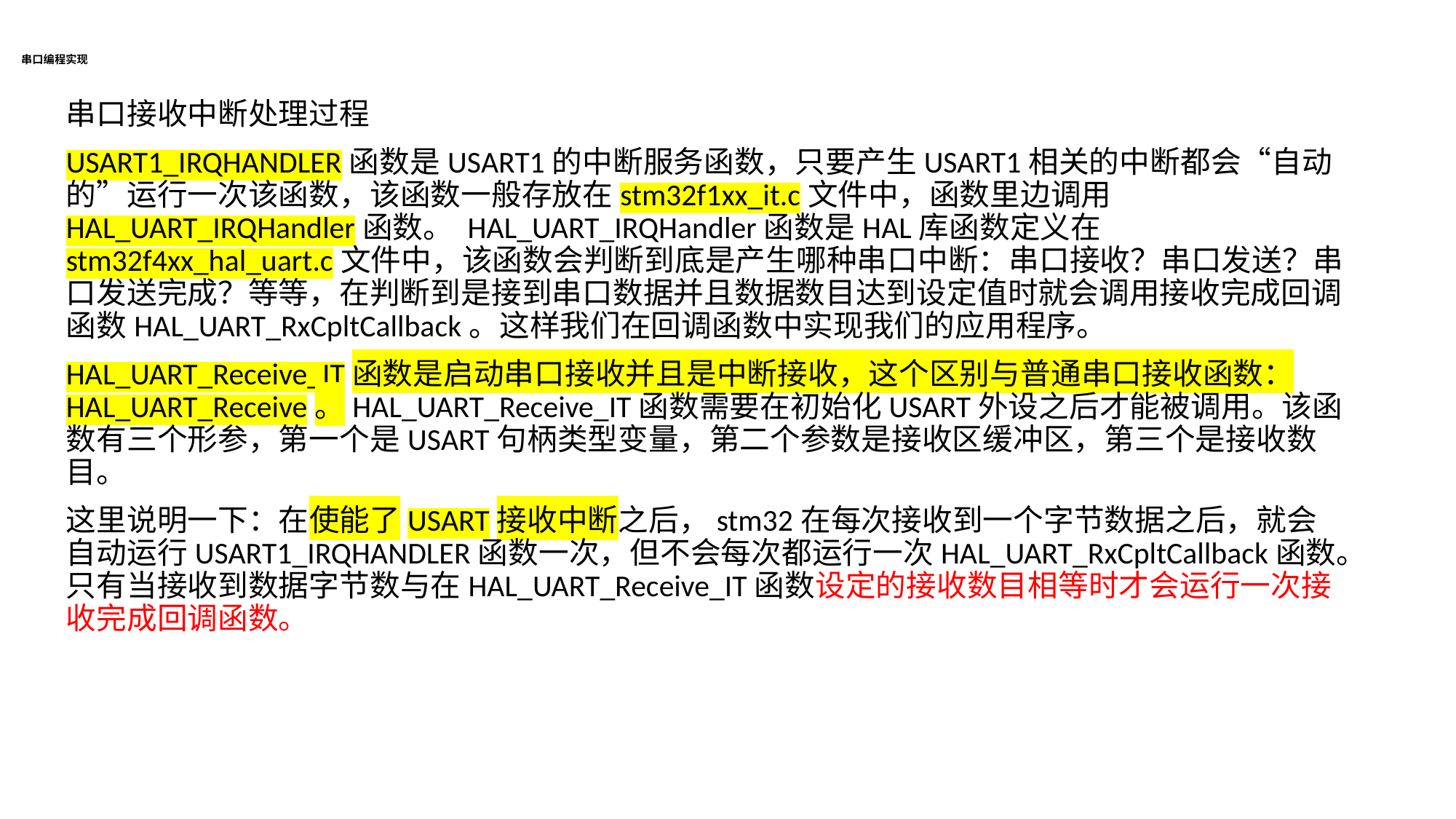

# 串口编程实现
串口接收中断处理过程
USART1_IRQHANDLER函数是USART1的中断服务函数，只要产生USART1相关的中断都会“自动的”运行一次该函数，该函数一般存放在stm32f1xx_it.c文件中，函数里边调用HAL_UART_IRQHandler函数。 HAL_UART_IRQHandler函数是HAL库函数定义在stm32f4xx_hal_uart.c文件中，该函数会判断到底是产生哪种串口中断：串口接收？串口发送？串口发送完成？等等，在判断到是接到串口数据并且数据数目达到设定值时就会调用接收完成回调函数HAL_UART_RxCpltCallback。这样我们在回调函数中实现我们的应用程序。
HAL_UART_Receive_IT函数是启动串口接收并且是中断接收，这个区别与普通串口接收函数：HAL_UART_Receive。HAL_UART_Receive_IT函数需要在初始化USART外设之后才能被调用。该函数有三个形参，第一个是USART句柄类型变量，第二个参数是接收区缓冲区，第三个是接收数目。
这里说明一下：在使能了USART接收中断之后，stm32在每次接收到一个字节数据之后，就会自动运行USART1_IRQHANDLER函数一次，但不会每次都运行一次HAL_UART_RxCpltCallback函数。只有当接收到数据字节数与在HAL_UART_Receive_IT函数设定的接收数目相等时才会运行一次接收完成回调函数。

25